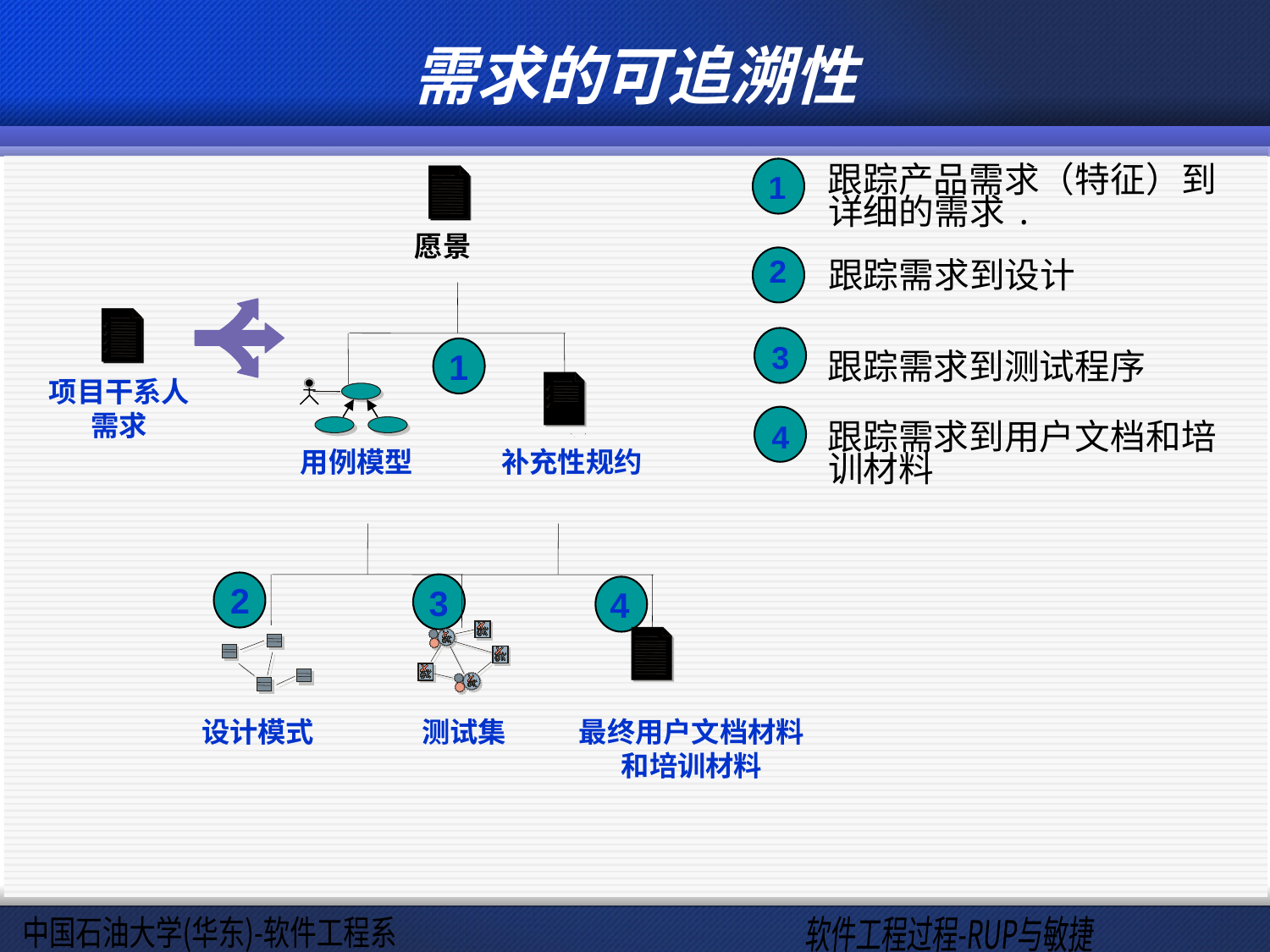

# 需求的可追溯性

跟踪产品需求（特征）到详细的需求.
跟踪需求到设计
跟踪需求到测试程序
跟踪需求到用户文档和培训材料
1

愿景
2

3

1
项目干系人
需求

4

用例模型
补充性规约

2

3

4

设计模式
测试集
最终用户文档材料
和培训材料